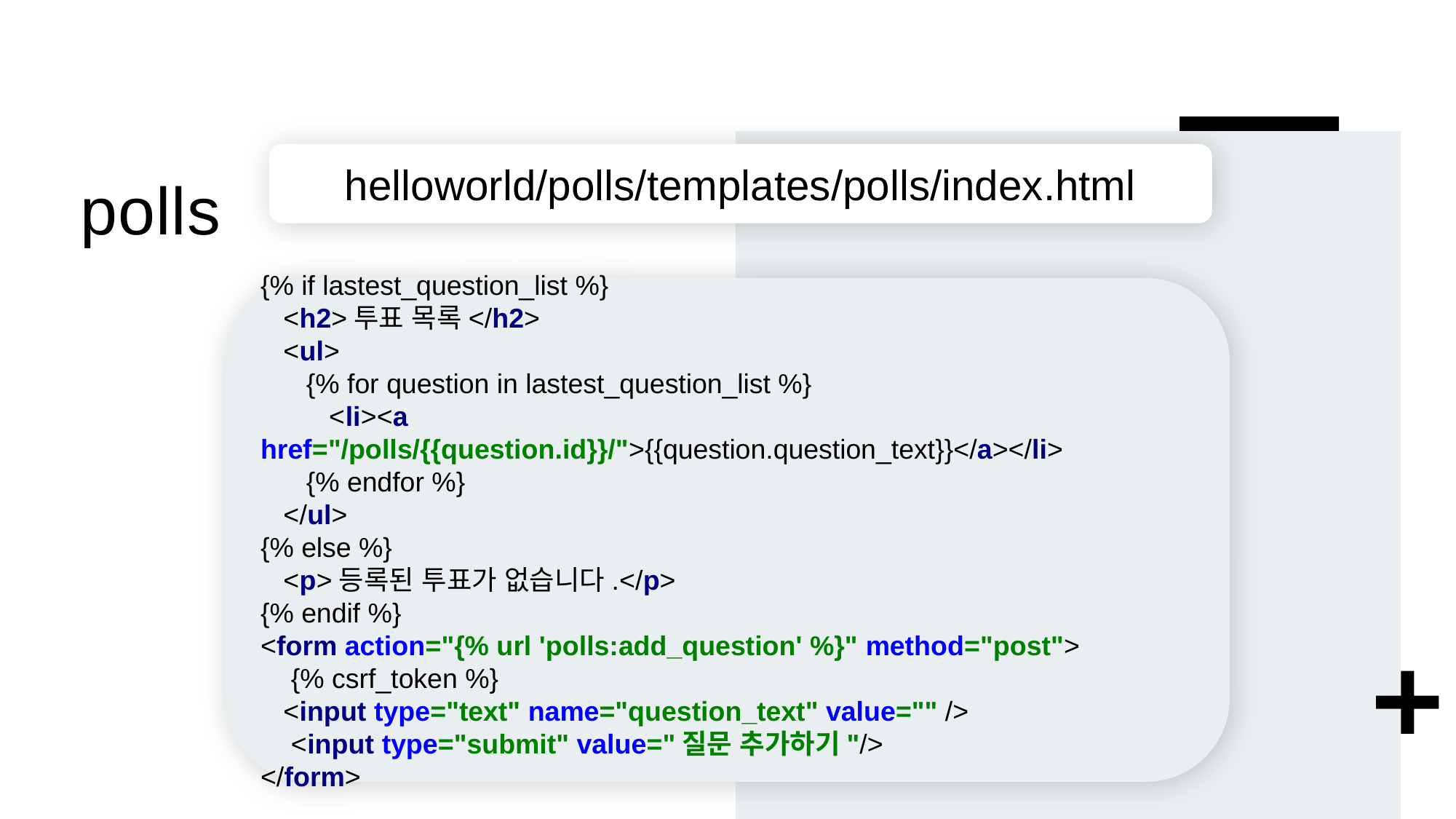

# polls
helloworld/polls/templates/polls/index.html
{% if lastest_question_list %}
   <h2>투표 목록</h2>
   <ul>
      {% for question in lastest_question_list %}
         <li><a href="/polls/{{question.id}}/">{{question.question_text}}</a></li>
      {% endfor %}
   </ul>
{% else %}
   <p>등록된 투표가 없습니다.</p>
{% endif %}
<form action="{% url 'polls:add_question' %}" method="post">
    {% csrf_token %}
   <input type="text" name="question_text" value="" />
    <input type="submit" value="질문 추가하기"/>
</form>